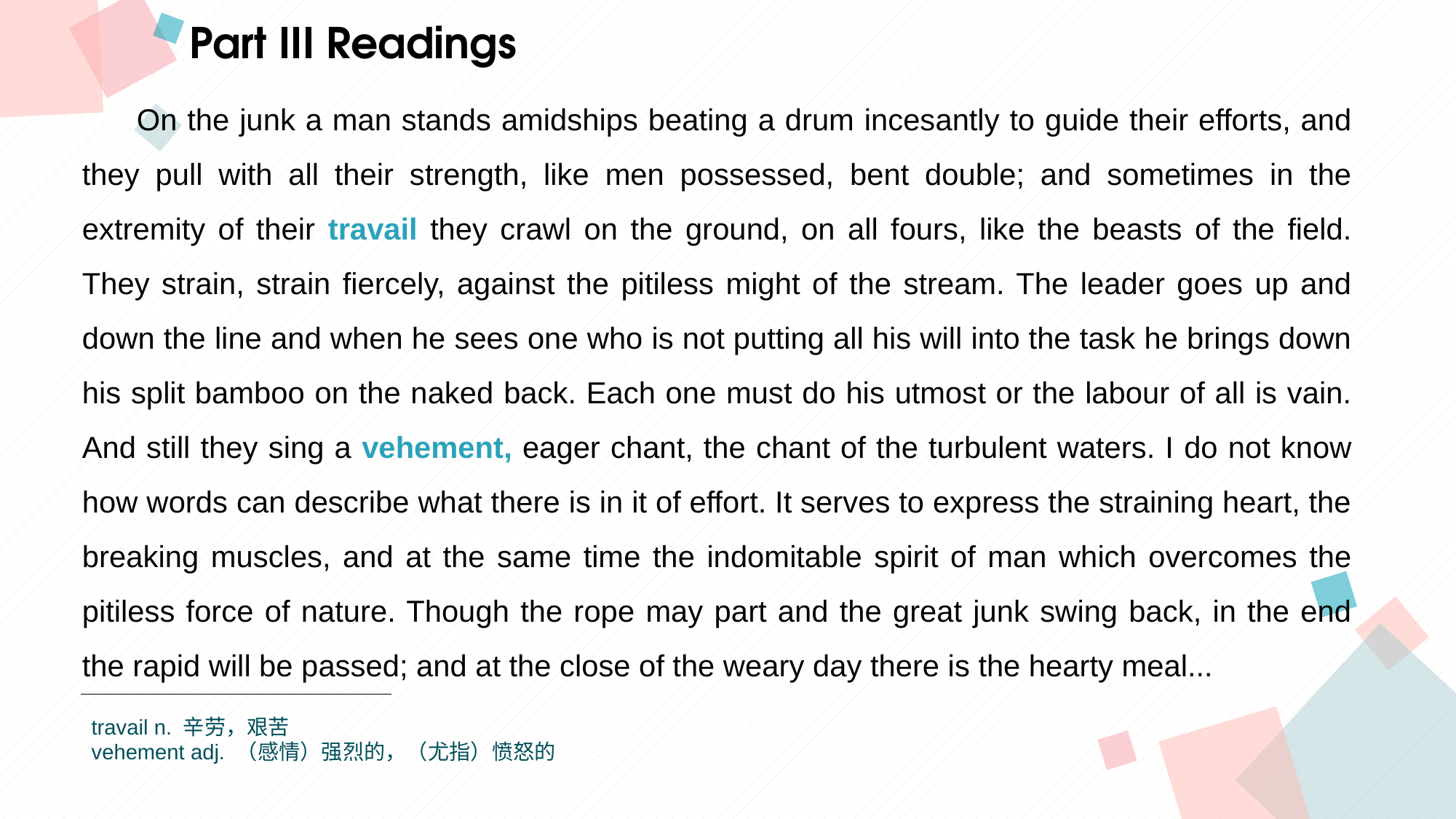

Part III Readings
On the junk a man stands amidships beating a drum incesantly to guide their efforts, and they pull with all their strength, like men possessed, bent double; and sometimes in the extremity of their travail they crawl on the ground, on all fours, like the beasts of the field. They strain, strain fiercely, against the pitiless might of the stream. The leader goes up and down the line and when he sees one who is not putting all his will into the task he brings down his split bamboo on the naked back. Each one must do his utmost or the labour of all is vain. And still they sing a vehement, eager chant, the chant of the turbulent waters. I do not know how words can describe what there is in it of effort. It serves to express the straining heart, the breaking muscles, and at the same time the indomitable spirit of man which overcomes the pitiless force of nature. Though the rope may part and the great junk swing back, in the end the rapid will be passed; and at the close of the weary day there is the hearty meal...
点击此处添加标题
点击此处添加标题
标题数字等都可以通过点击和重新输入进行更改，顶部“开始”面板中可以对字体、字号、颜色等进行修改。建议正文8-14号字，1.3倍字间距。
标题数字等都可以通过点击和重新输入进行更改，顶部“开始”面板中可以对字体、字号、颜色等进行修改。建议正文8-14号字，1.3倍字间距。
标题数字等都可以通过点击和重新输入进行更改，顶部“开始”面板中可以对字体、字号、颜色等进行修改。建议正文8-14号字，1.3倍字间距。
点击此处添加标题
标题数字等都可以通过点击和重新输入进行更改，顶部“开始”面板中可以对字体、字号、颜色等进行修改。建议正文8-14号字，1.3倍字间距。
travail n. 辛劳，艰苦
vehement adj. （感情）强烈的，（尤指）愤怒的